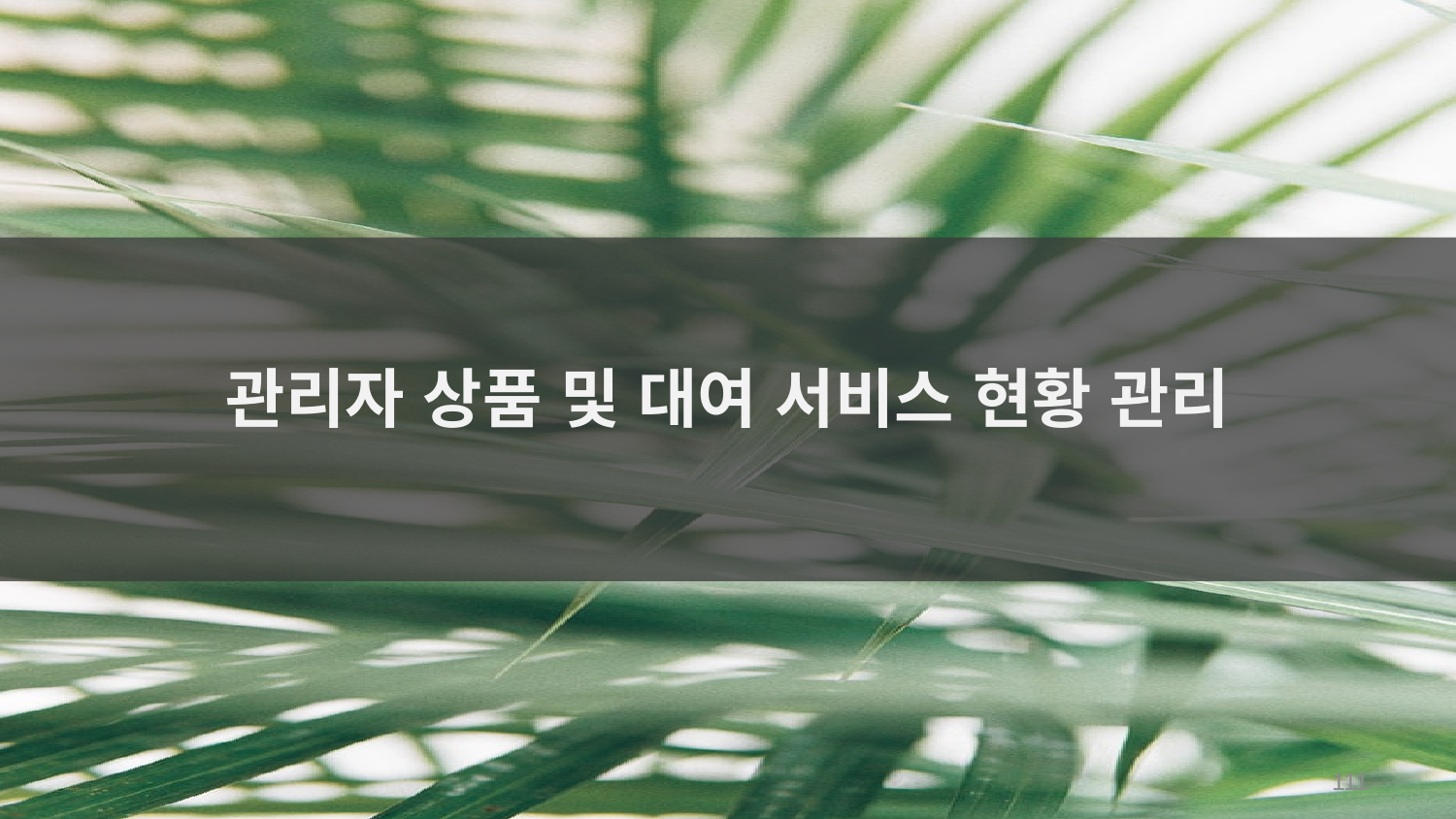

관리자 상품 및 대여 서비스 현황 관리
111